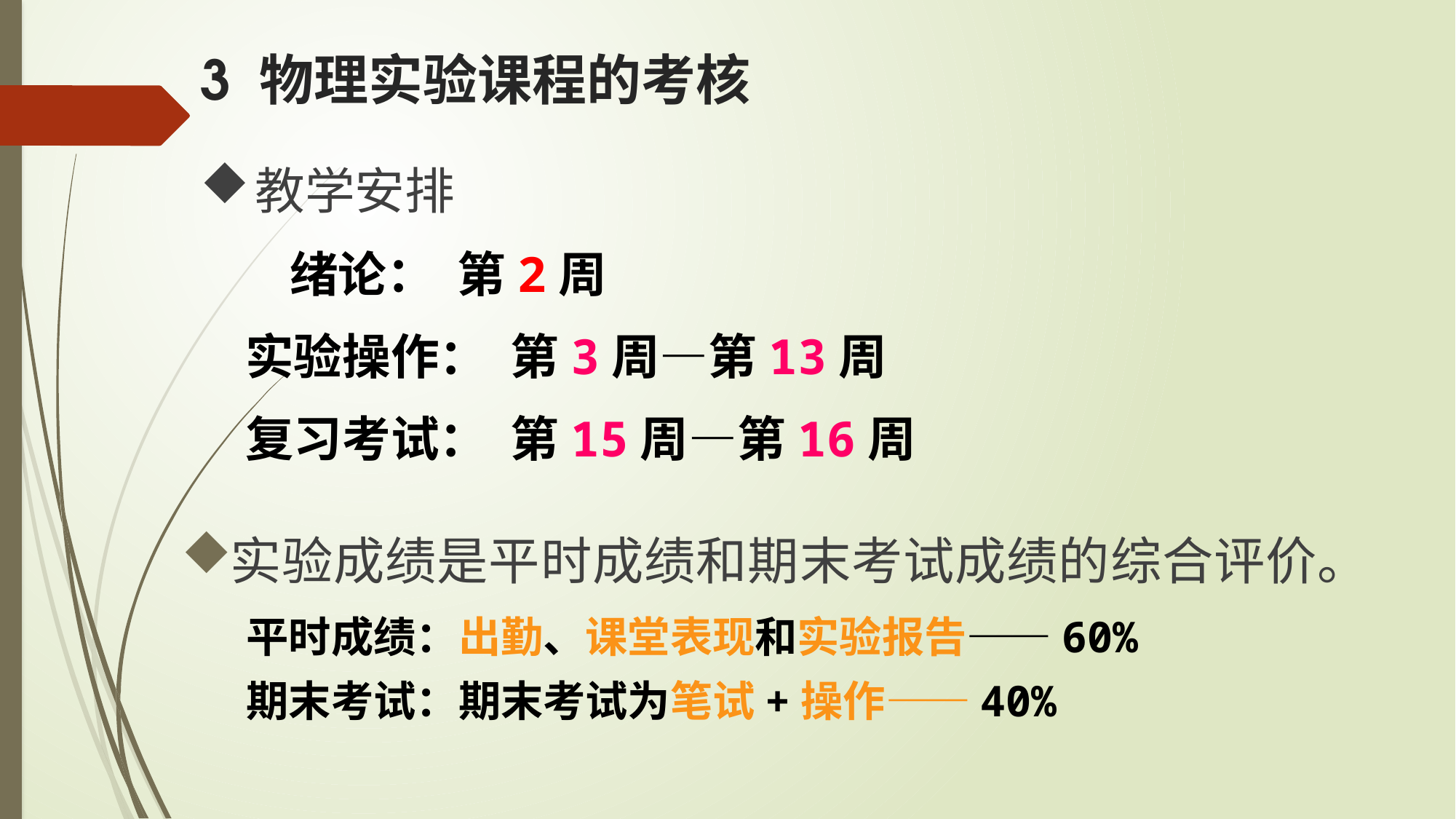

# 3 物理实验课程的考核
教学安排
       绪论：  第2周
   实验操作：  第3周—第13周
   复习考试：  第15周—第16周
实验成绩是平时成绩和期末考试成绩的综合评价。
平时成绩：出勤、课堂表现和实验报告——60%
期末考试：期末考试为笔试+操作——40%